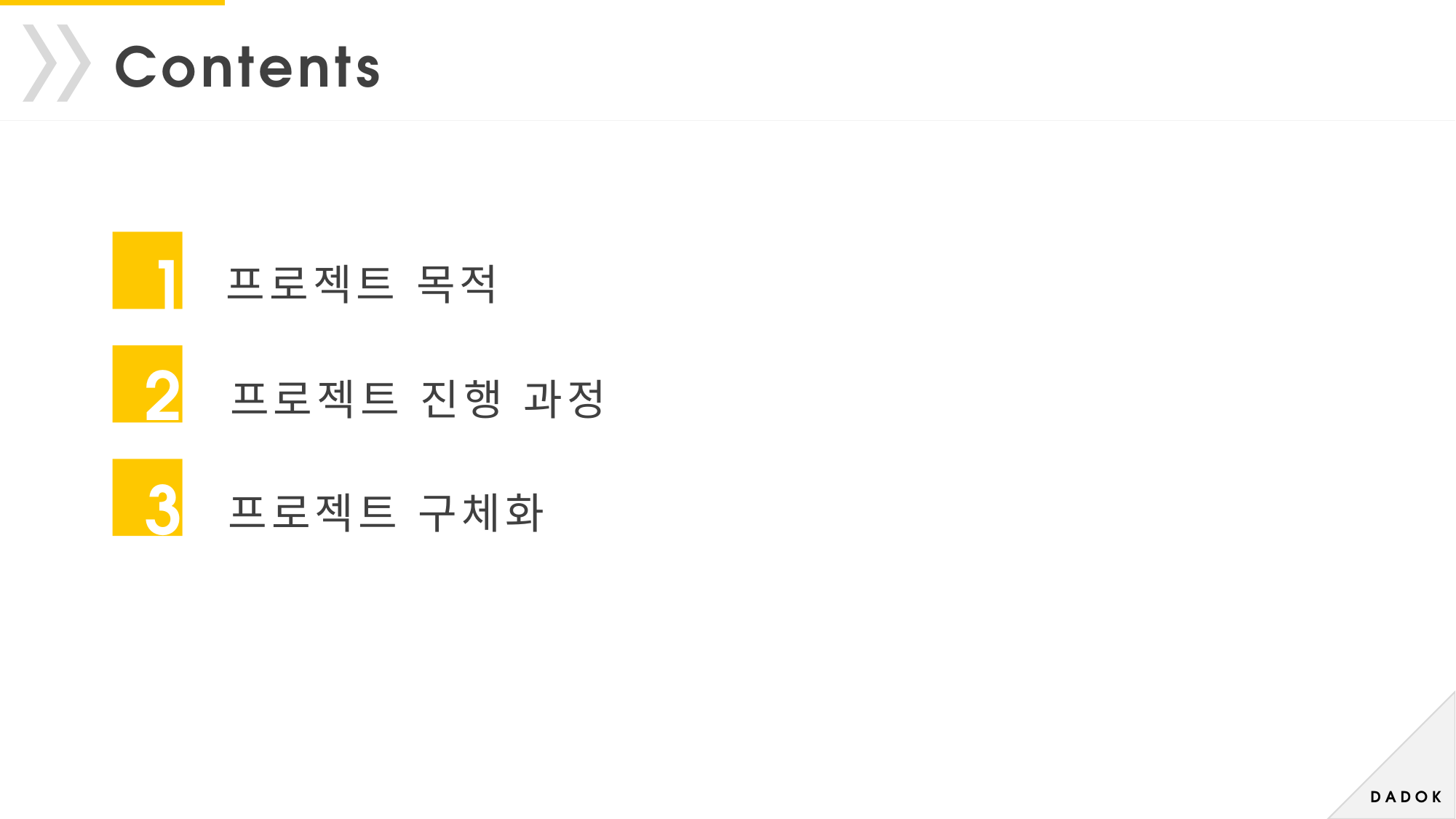

Contents

프로젝트 목적
1

프로젝트 진행 과정
2

프로젝트 구체화
3
4
4
5
D A D O K